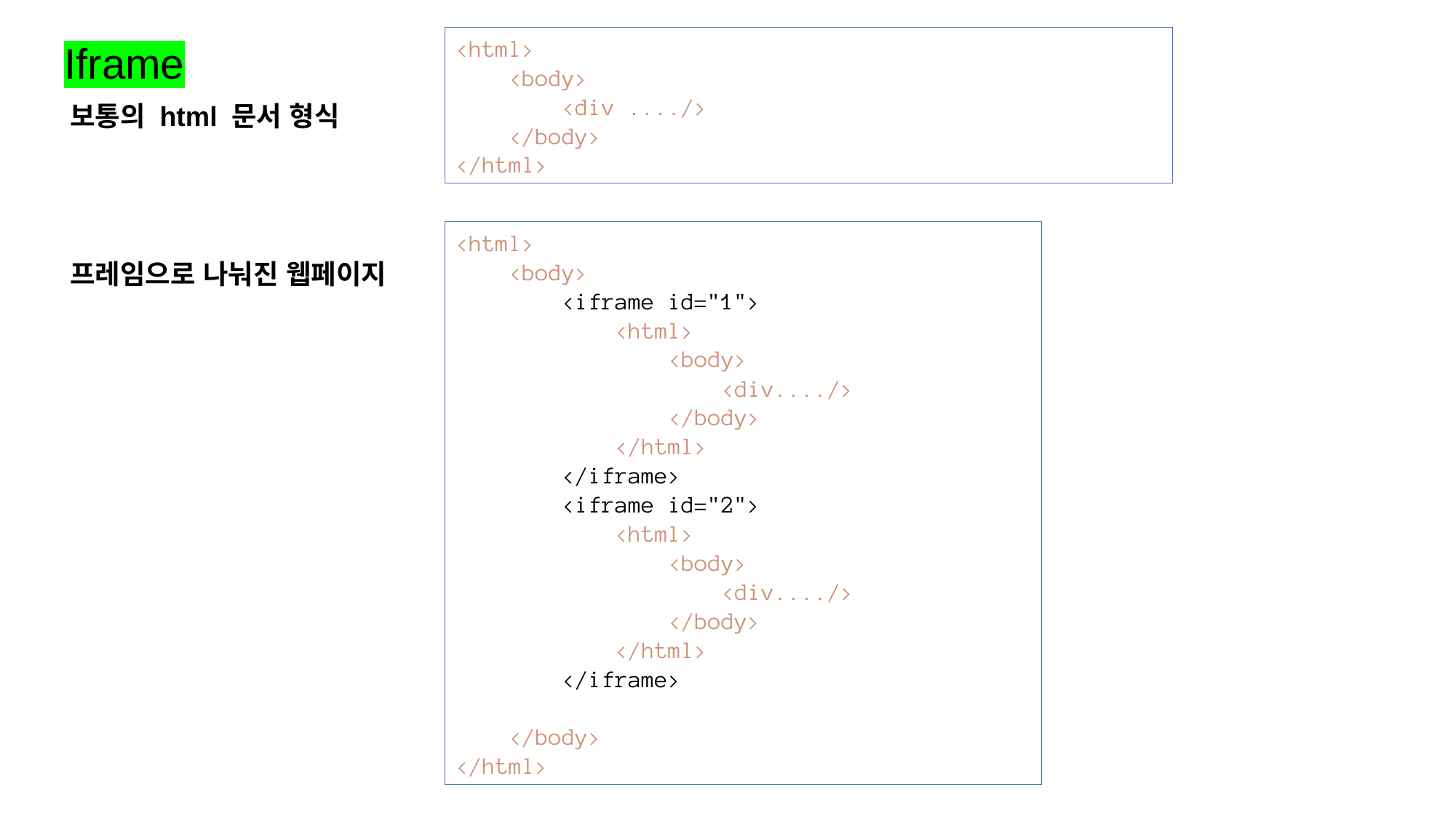

Iframe
<html>
    <body>
        <div ..../>
    </body>
</html>
보통의 html 문서 형식
<html>
    <body>
        <iframe id="1">
            <html>
                <body>
                    <div..../>
                </body>
            </html>
        </iframe>
        <iframe id="2">
            <html>
                <body>
                    <div..../>
                </body>
            </html>
        </iframe>
    </body>
</html>
프레임으로 나눠진 웹페이지